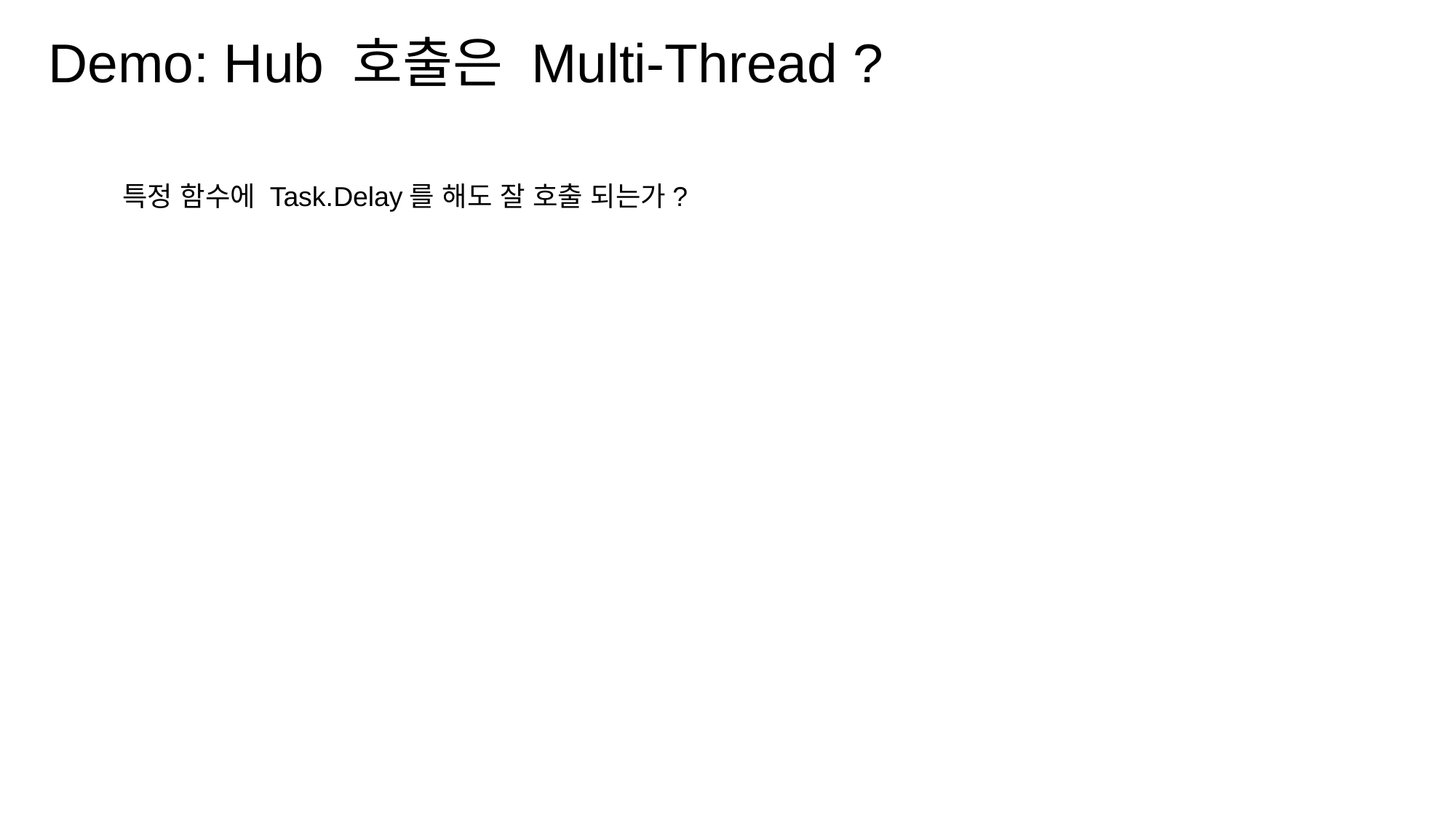

Demo: Hub 호출은 Multi-Thread ?
특정 함수에 Task.Delay를 해도 잘 호출 되는가?